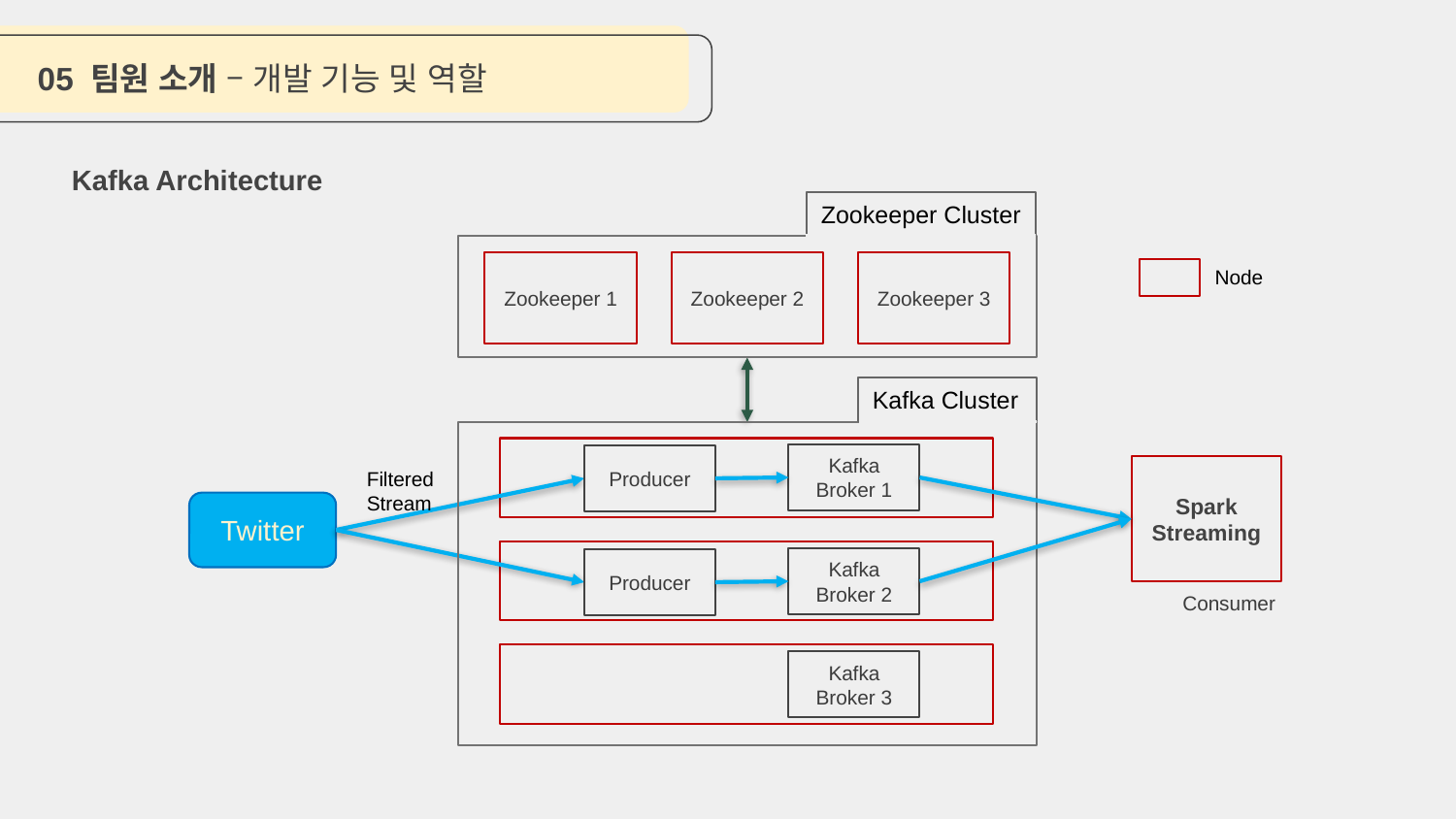

05 팀원 소개 – 개발 기능 및 역할
Kafka Architecture

Zookeeper Cluster

Zookeeper 1
Zookeeper 2
Zookeeper 3
Node

Kafka Cluster

Kafka Broker 1
Producer
Spark Streaming
Filtered Stream
Twitter

Kafka Broker 2
Producer
Consumer

Kafka Broker 3